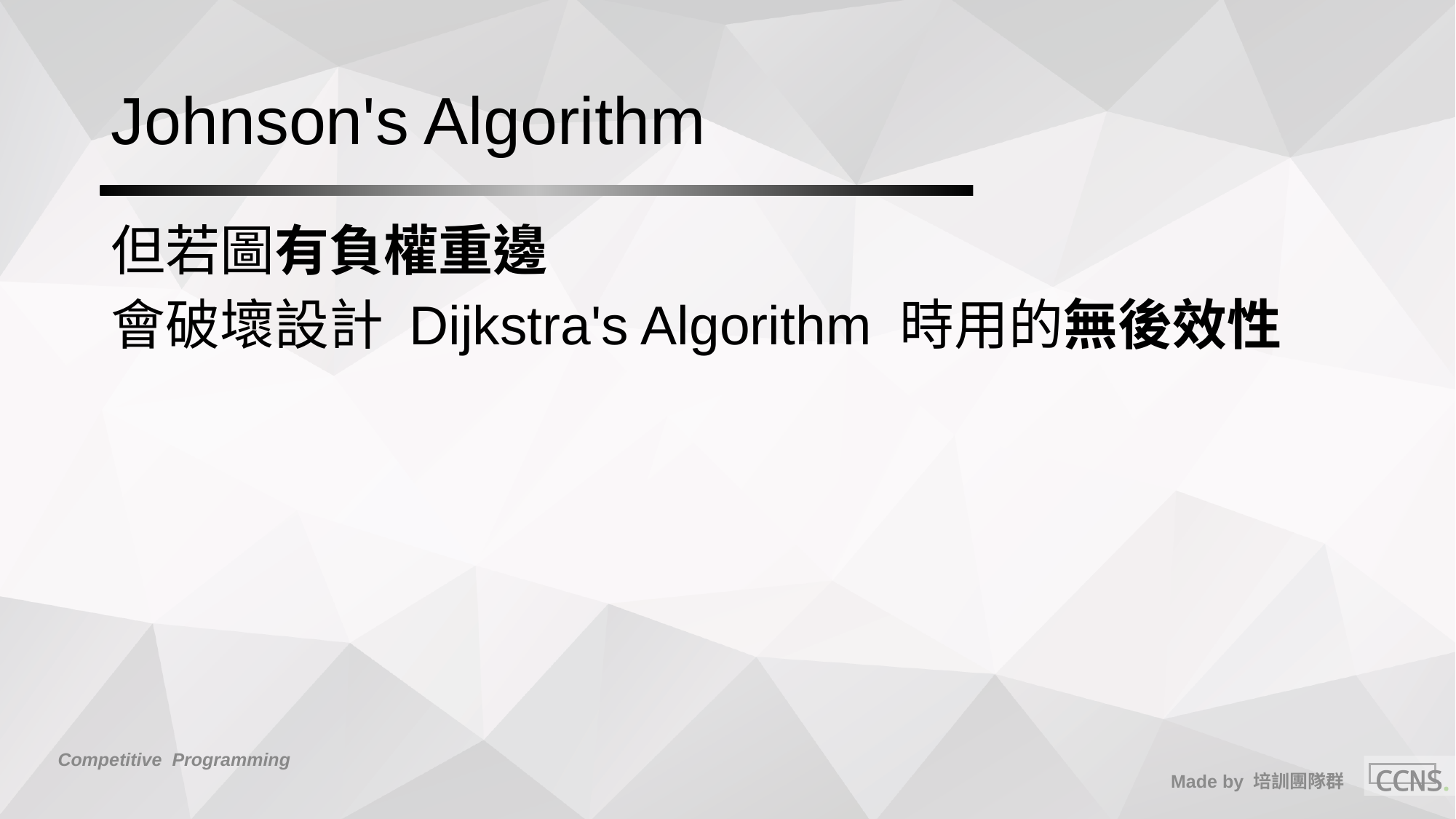

# Johnson's Algorithm
但若圖有負權重邊
會破壞設計 Dijkstra's Algorithm 時用的無後效性